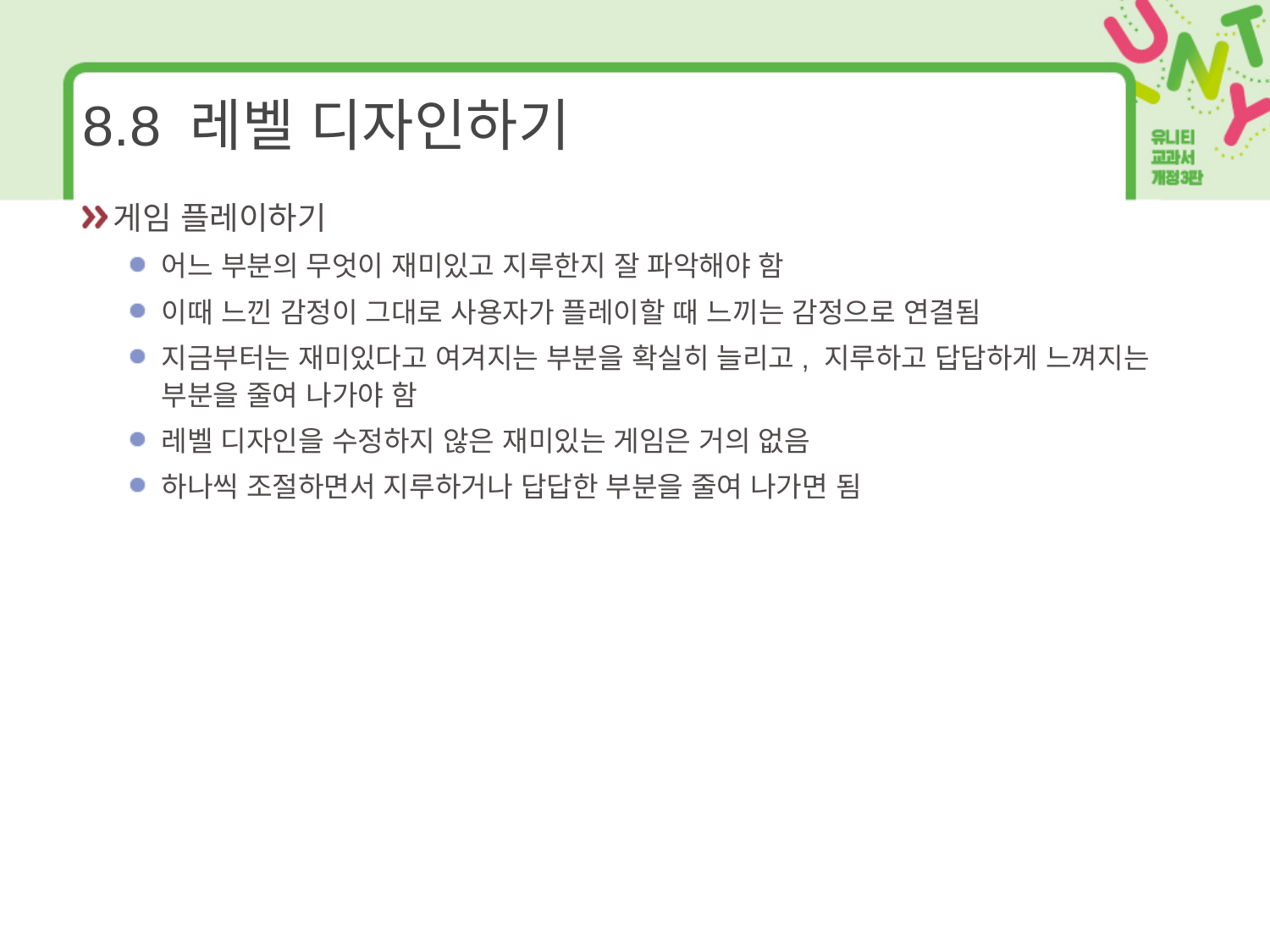

# 8.8 레벨 디자인하기
게임 플레이하기
어느 부분의 무엇이 재미있고 지루한지 잘 파악해야 함
이때 느낀 감정이 그대로 사용자가 플레이할 때 느끼는 감정으로 연결됨
지금부터는 재미있다고 여겨지는 부분을 확실히 늘리고, 지루하고 답답하게 느껴지는 부분을 줄여 나가야 함
레벨 디자인을 수정하지 않은 재미있는 게임은 거의 없음
하나씩 조절하면서 지루하거나 답답한 부분을 줄여 나가면 됨